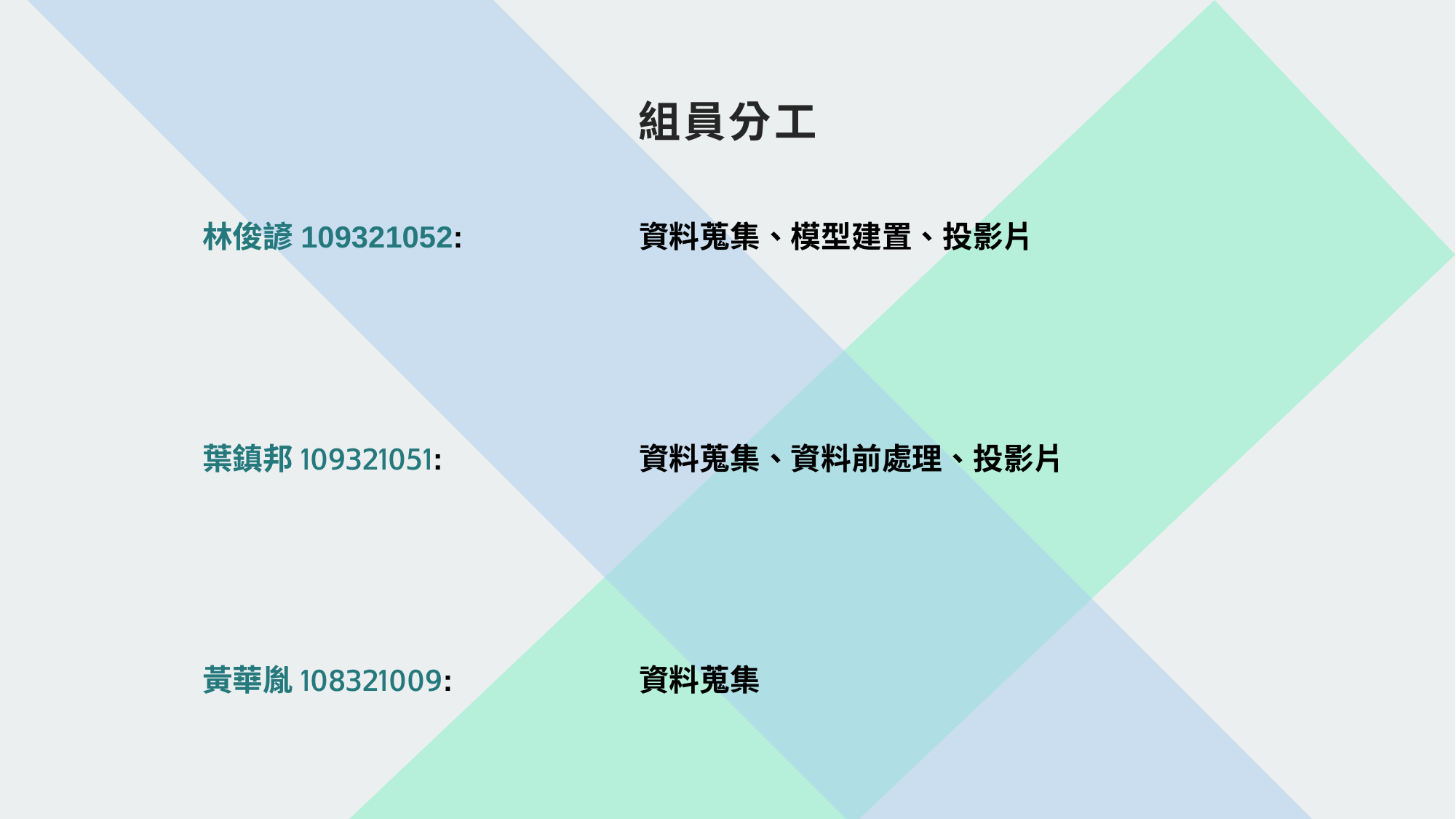

組員分工
林俊諺109321052: 		資料蒐集、模型建置、投影片

葉鎮邦109321051: 		資料蒐集、資料前處理、投影片
黃華胤108321009: 		資料蒐集